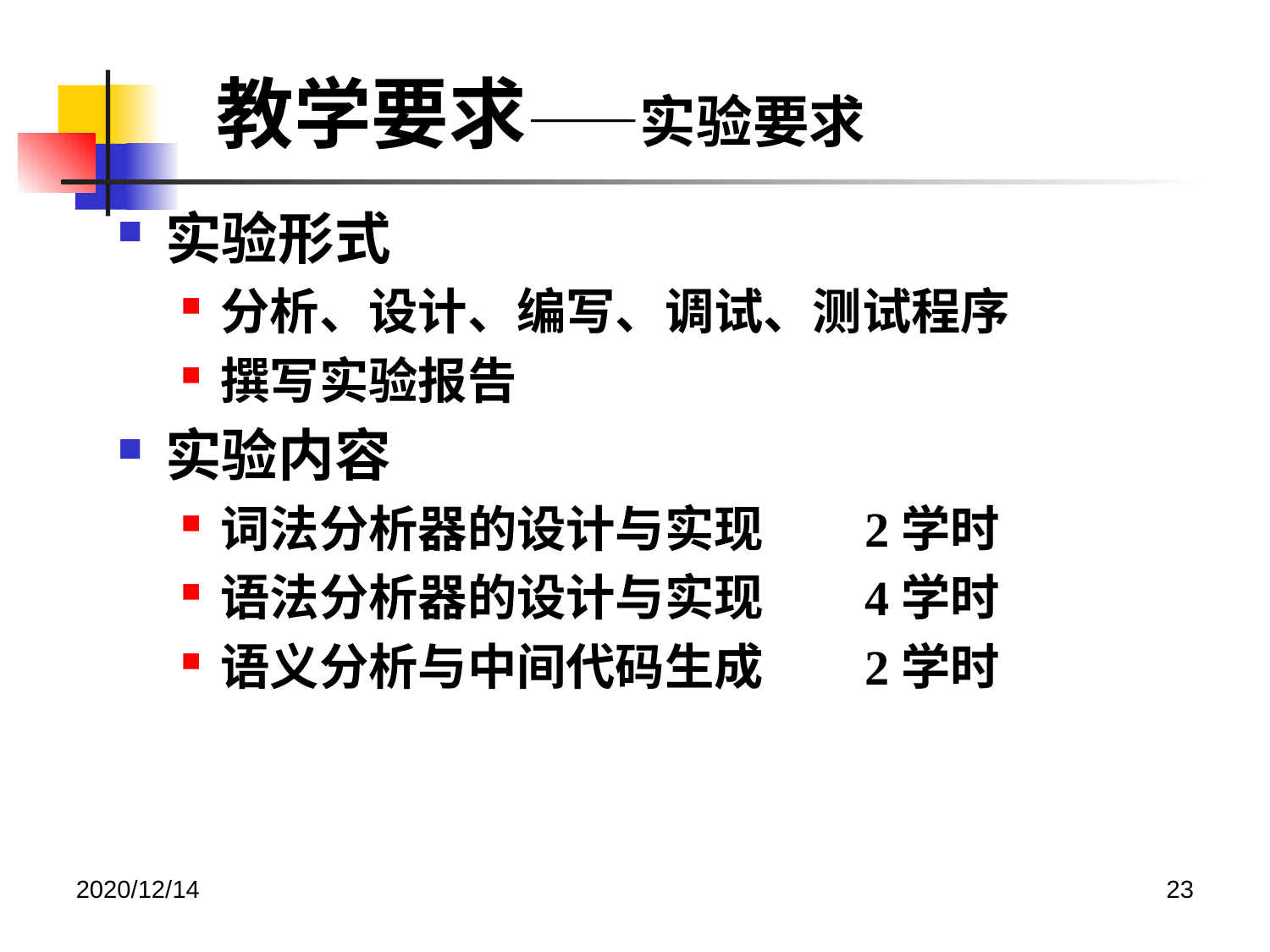

# 教学要求——实验要求
实验形式
分析、设计、编写、调试、测试程序
撰写实验报告
实验内容
词法分析器的设计与实现        2学时
语法分析器的设计与实现        4学时
语义分析与中间代码生成        2学时
2020/12/14
23